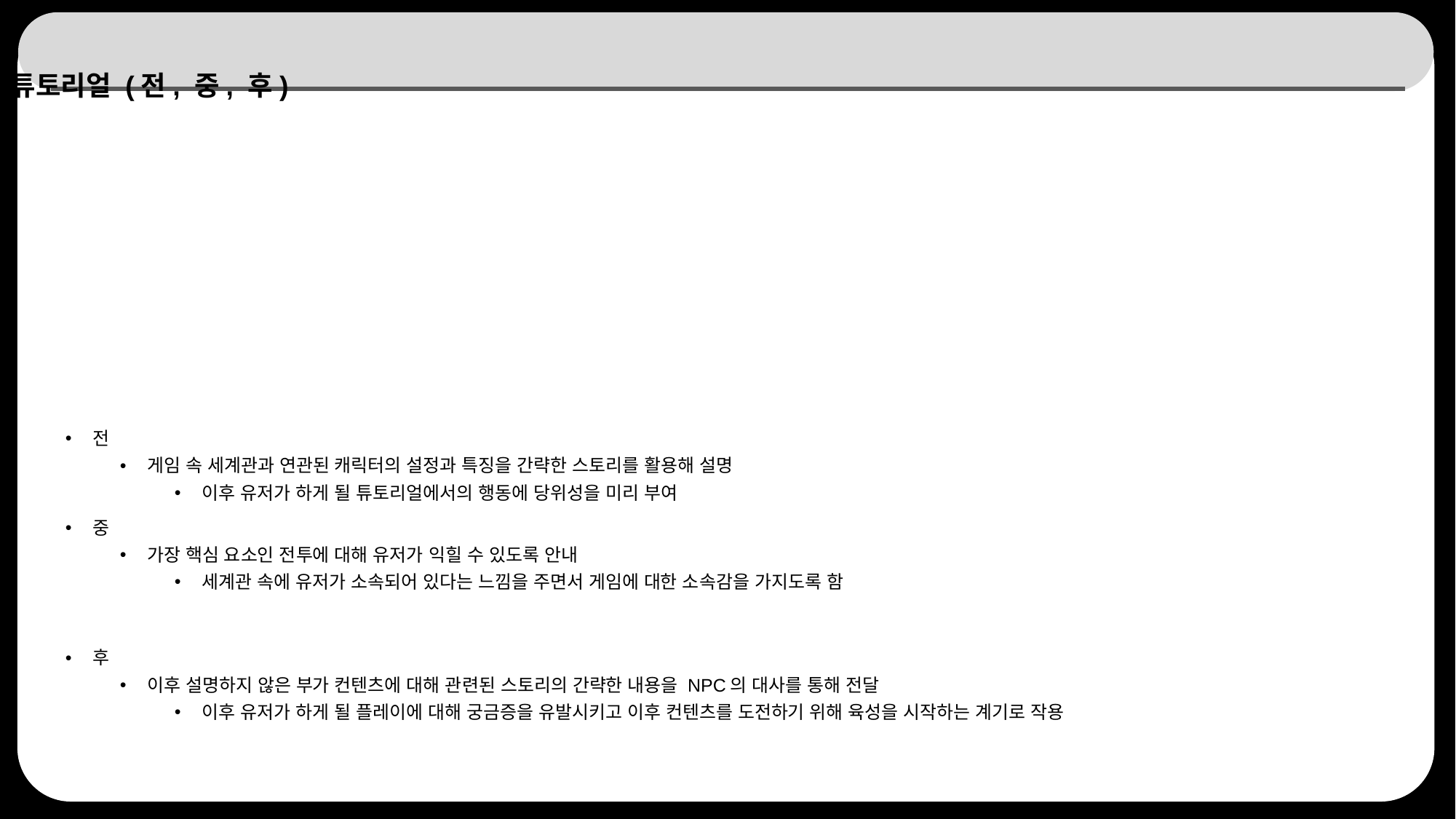

# 튜토리얼 (전, 중, 후)

전
게임 속 세계관과 연관된 캐릭터의 설정과 특징을 간략한 스토리를 활용해 설명
이후 유저가 하게 될 튜토리얼에서의 행동에 당위성을 미리 부여
중
가장 핵심 요소인 전투에 대해 유저가 익힐 수 있도록 안내
세계관 속에 유저가 소속되어 있다는 느낌을 주면서 게임에 대한 소속감을 가지도록 함

후
이후 설명하지 않은 부가 컨텐츠에 대해 관련된 스토리의 간략한 내용을 NPC의 대사를 통해 전달
이후 유저가 하게 될 플레이에 대해 궁금증을 유발시키고 이후 컨텐츠를 도전하기 위해 육성을 시작하는 계기로 작용
30